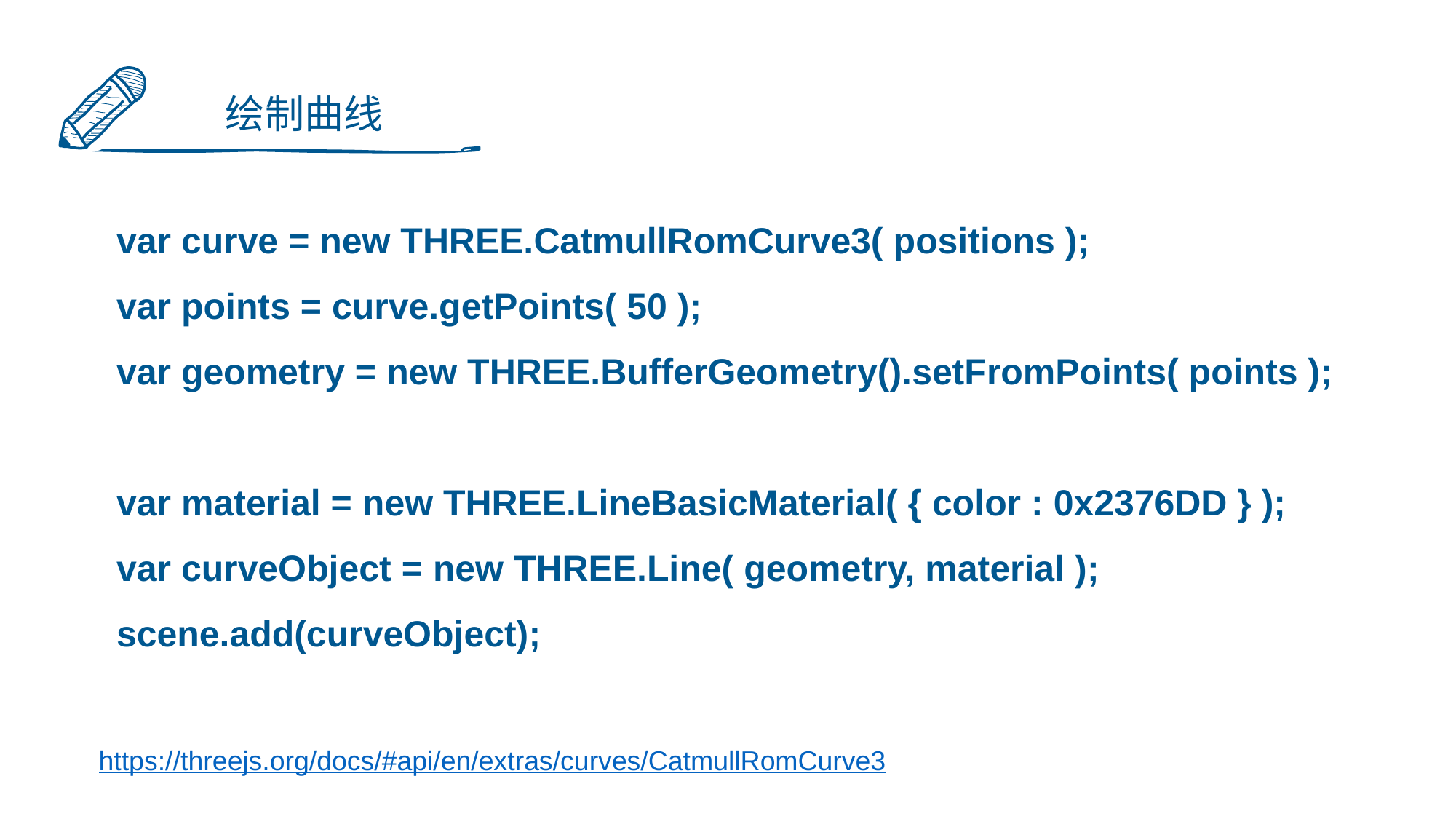

绘制曲线

var curve = new THREE.CatmullRomCurve3( positions );
var points = curve.getPoints( 50 );
var geometry = new THREE.BufferGeometry().setFromPoints( points );

var material = new THREE.LineBasicMaterial( { color : 0x2376DD } );
var curveObject = new THREE.Line( geometry, material );
scene.add(curveObject);
https://threejs.org/docs/#api/en/extras/curves/CatmullRomCurve3